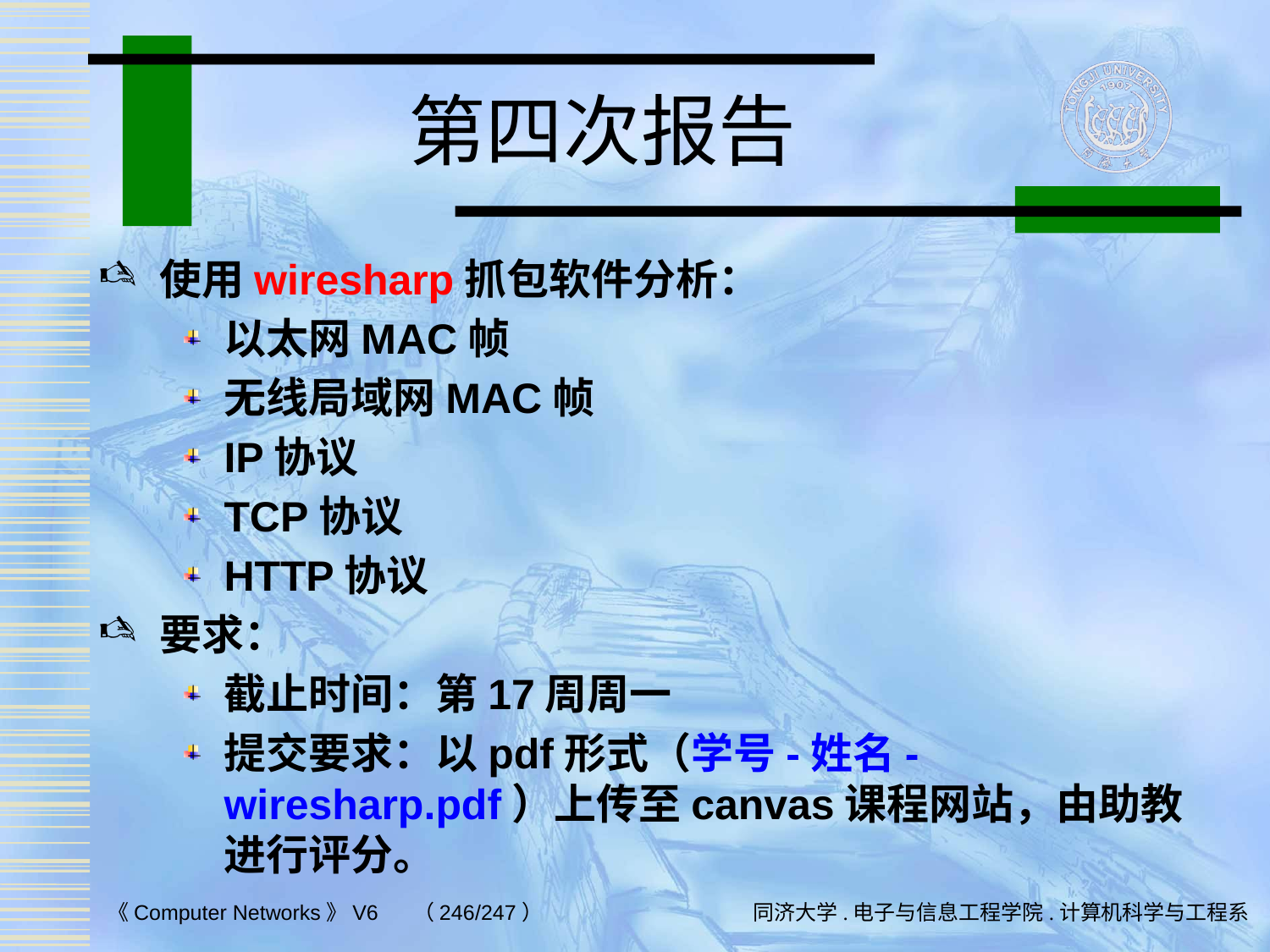

# 第四次报告
使用wiresharp抓包软件分析：
以太网MAC帧
无线局域网MAC帧
IP协议
TCP协议
HTTP协议
要求：
截止时间：第17周周一
提交要求：以pdf形式（学号-姓名-wiresharp.pdf）上传至canvas课程网站，由助教进行评分。